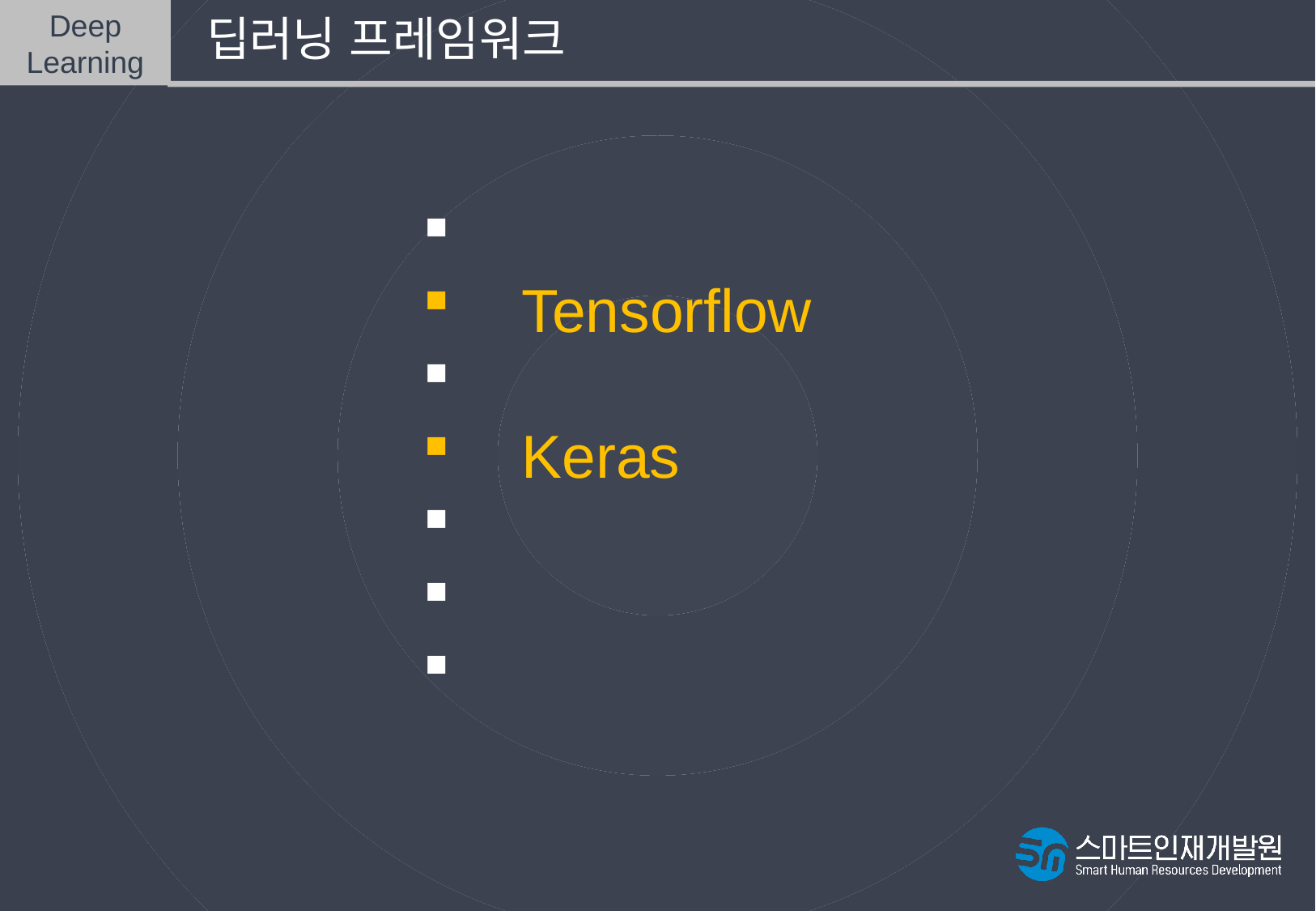

Deep
Learning
 딥러닝 프레임워크

Theano
Tensorflow
Caffe
Keras
Pytorch
DeepLearning4J
Mxnet